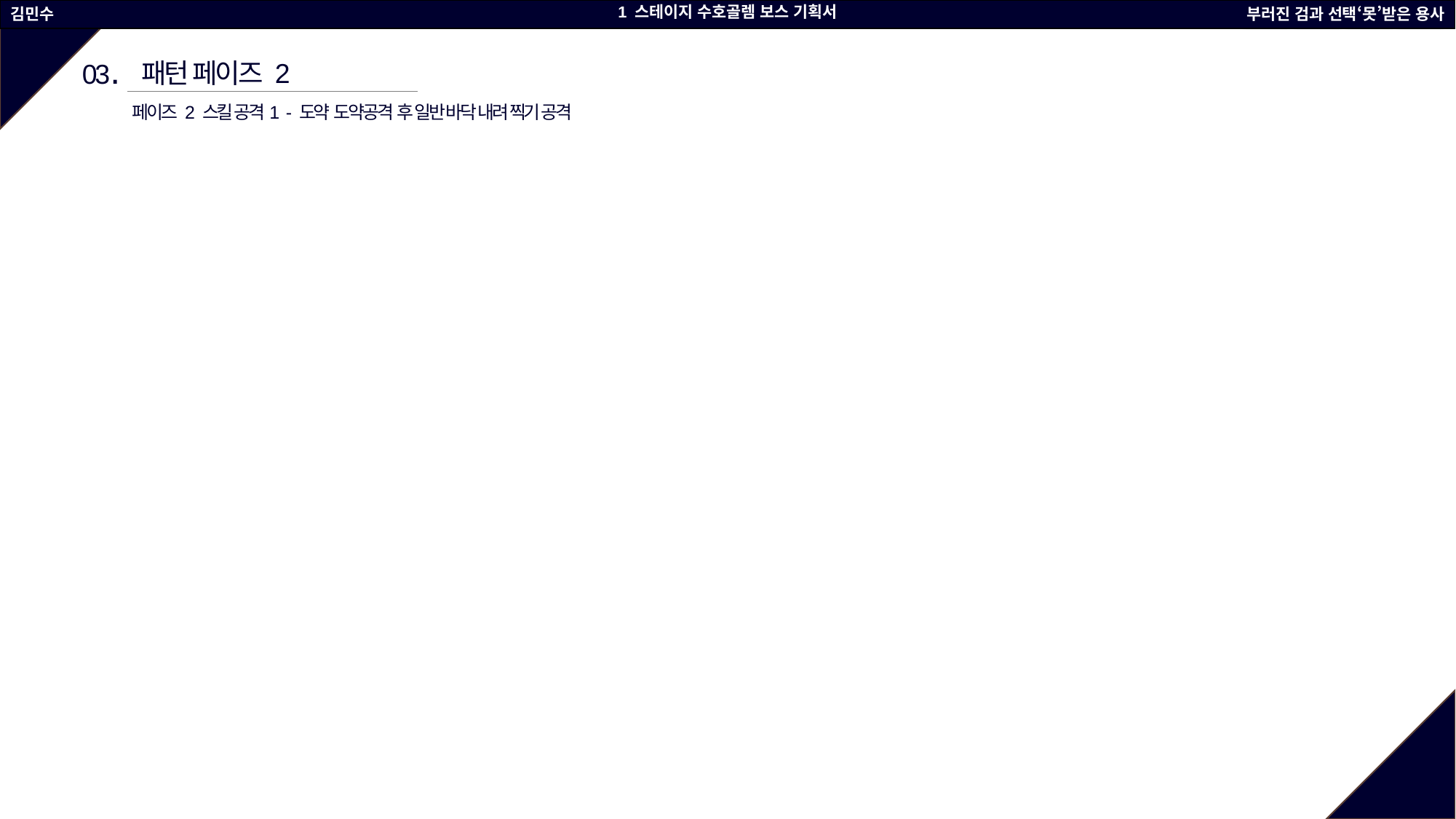

1 스테이지 수호골렘 보스 기획서
김민수
부러진 검과 선택‘못’받은 용사
(기획서 제목)
(이름)
(게임 제목)
03.
패턴 페이즈 2
페이즈 2 스킬 공격1   - 도약  도약공격  후 일반 바닥 내려 찍기 공격